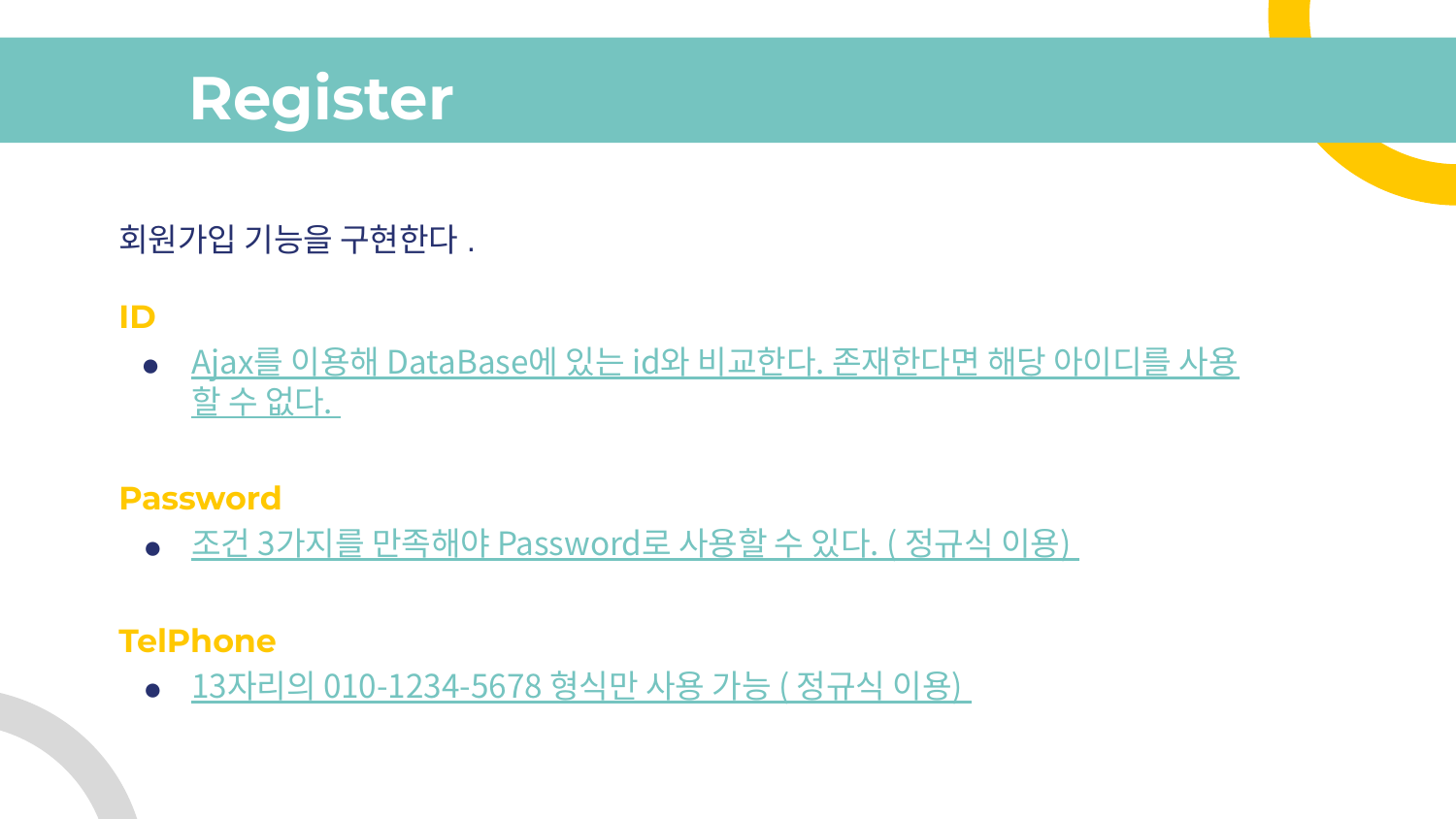

# Register
회원가입 기능을 구현한다.
ID
Ajax를 이용해 DataBase에 있는 id와 비교한다. 존재한다면 해당 아이디를 사용할 수 없다.

Password
조건 3가지를 만족해야 Password로 사용할 수 있다. ( 정규식 이용)

TelPhone
13자리의 010-1234-5678 형식만 사용 가능 ( 정규식 이용)